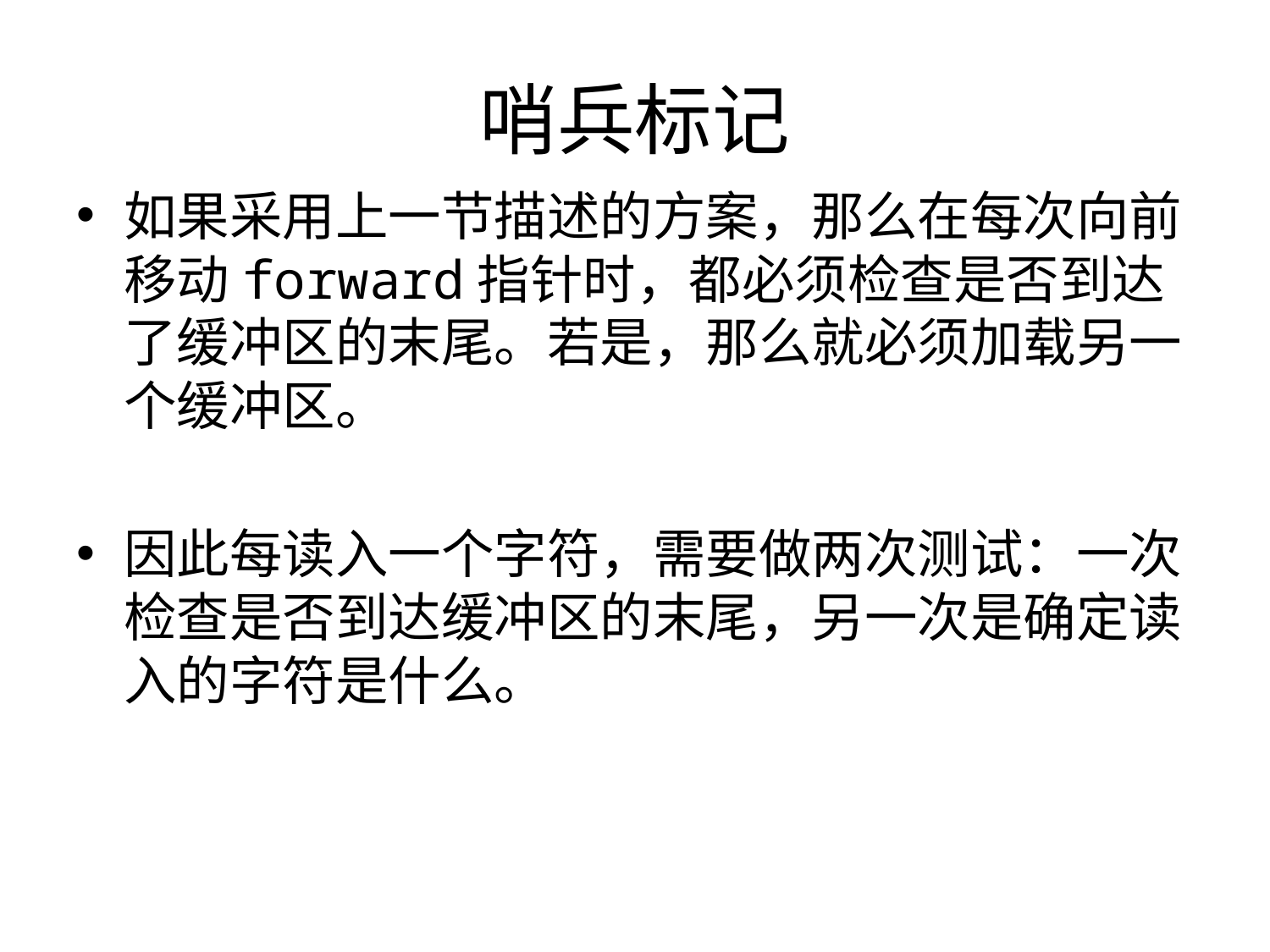

# 哨兵标记
如果采用上一节描述的方案，那么在每次向前移动forward指针时，都必须检查是否到达了缓冲区的末尾。若是，那么就必须加载另一个缓冲区。

因此每读入一个字符，需要做两次测试：一次检查是否到达缓冲区的末尾，另一次是确定读入的字符是什么。